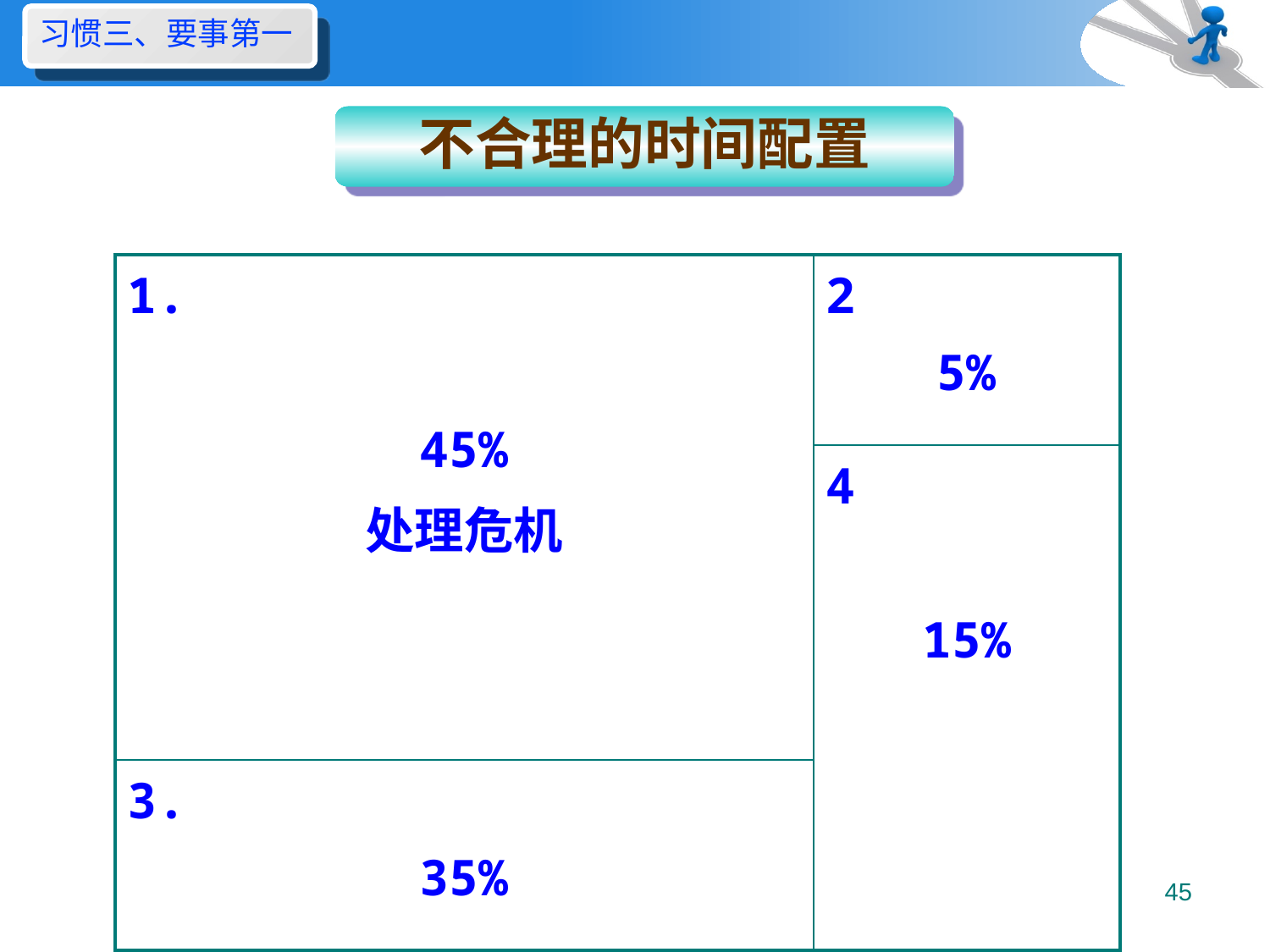

习惯三、要事第一
不合理的时间配置
| 1. 45% 处理危机 | 2 5% |
| --- | --- |
|  | 4 15% |
| 3. 35% |  |
45